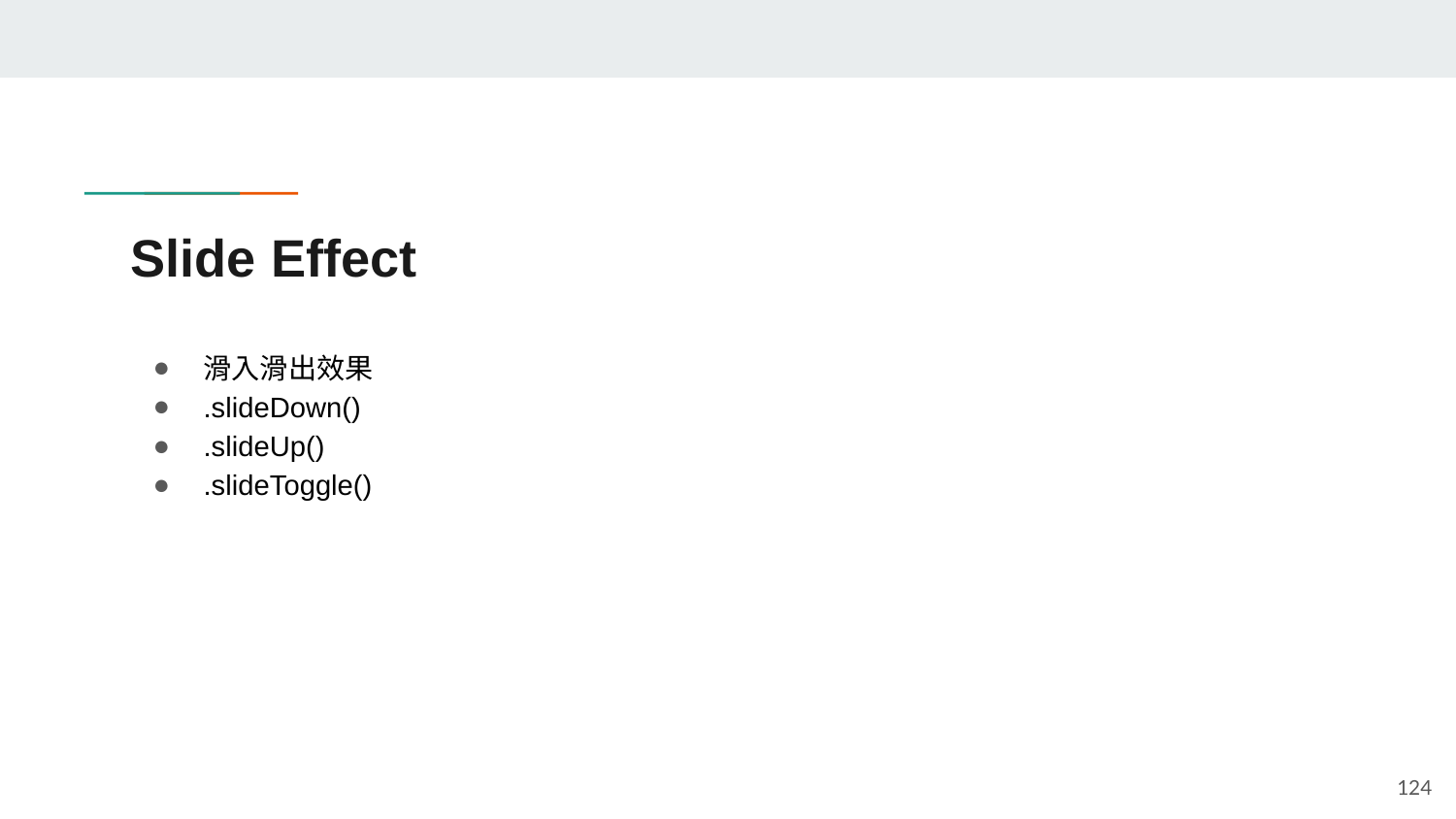

# Slide Effect
滑入滑出效果
.slideDown()
.slideUp()
.slideToggle()

124